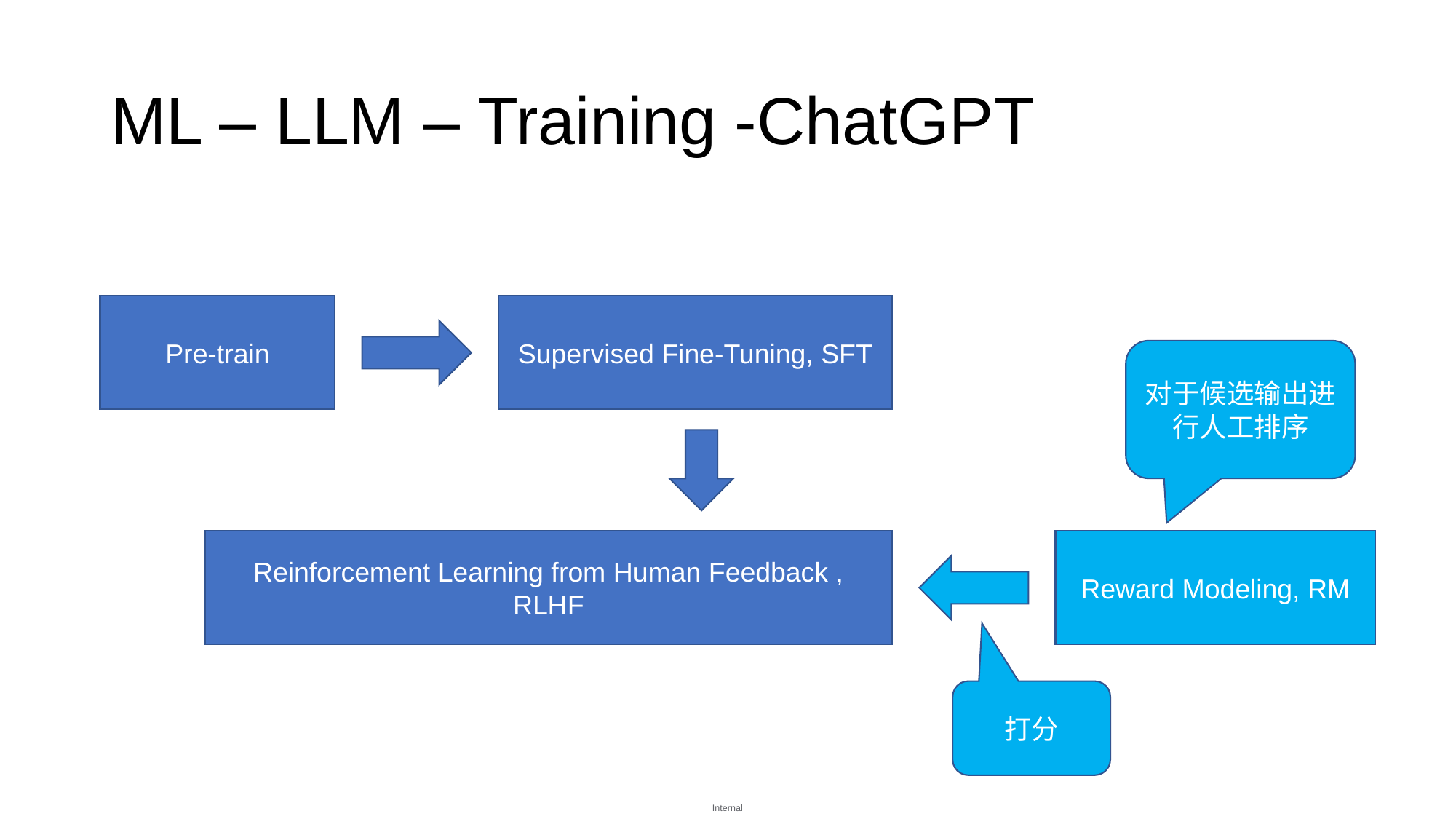

# ML – LLM – Training -ChatGPT
Pre-train
Supervised Fine-Tuning, SFT

对于候选输出进行人工排序

Reinforcement Learning from Human Feedback , RLHF
Reward Modeling, RM

打分